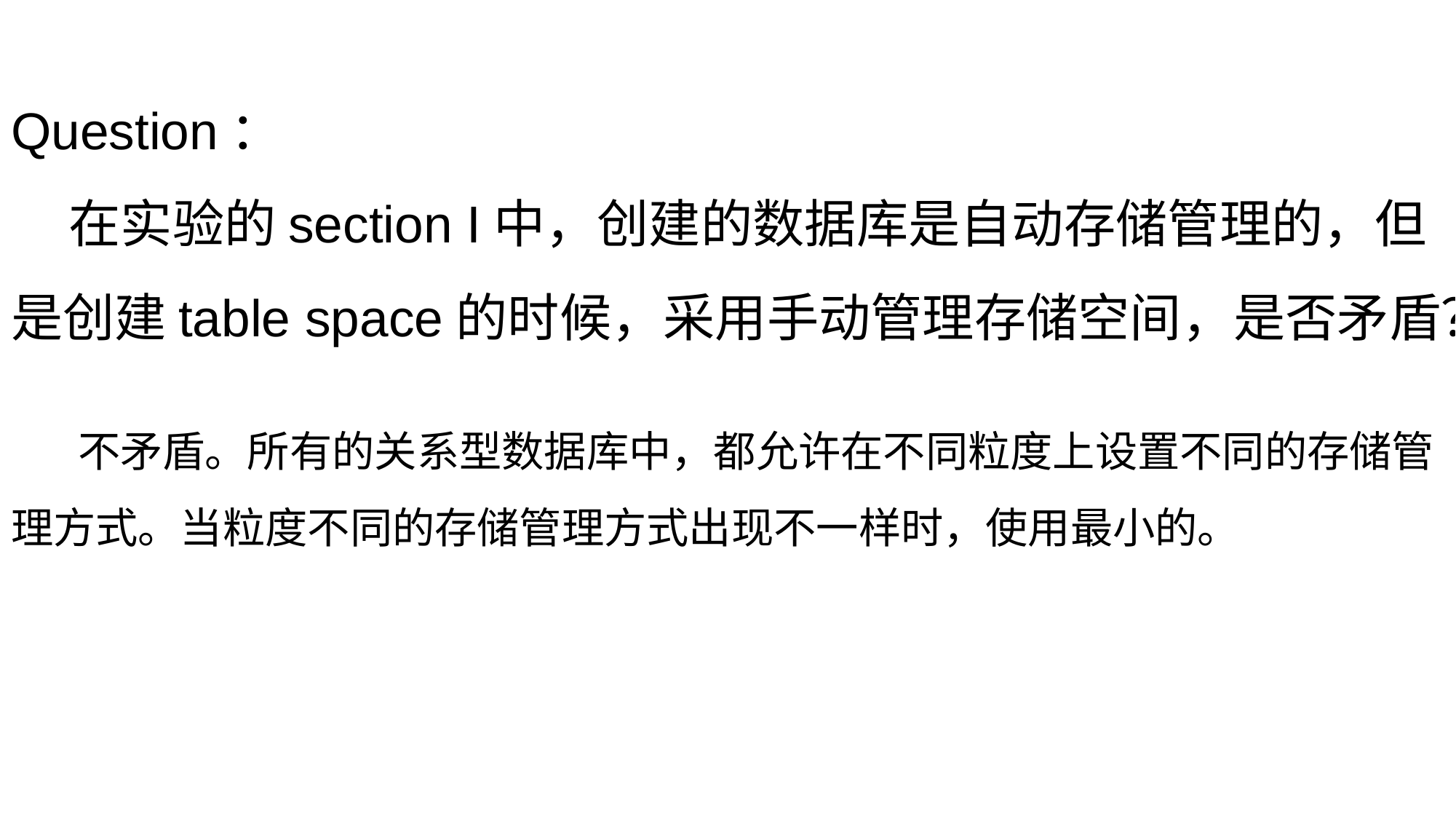

# Question： 在实验的section I中，创建的数据库是自动存储管理的，但是创建table space的时候，采用手动管理存储空间，是否矛盾？
      不矛盾。所有的关系型数据库中，都允许在不同粒度上设置不同的存储管理方式。当粒度不同的存储管理方式出现不一样时，使用最小的。